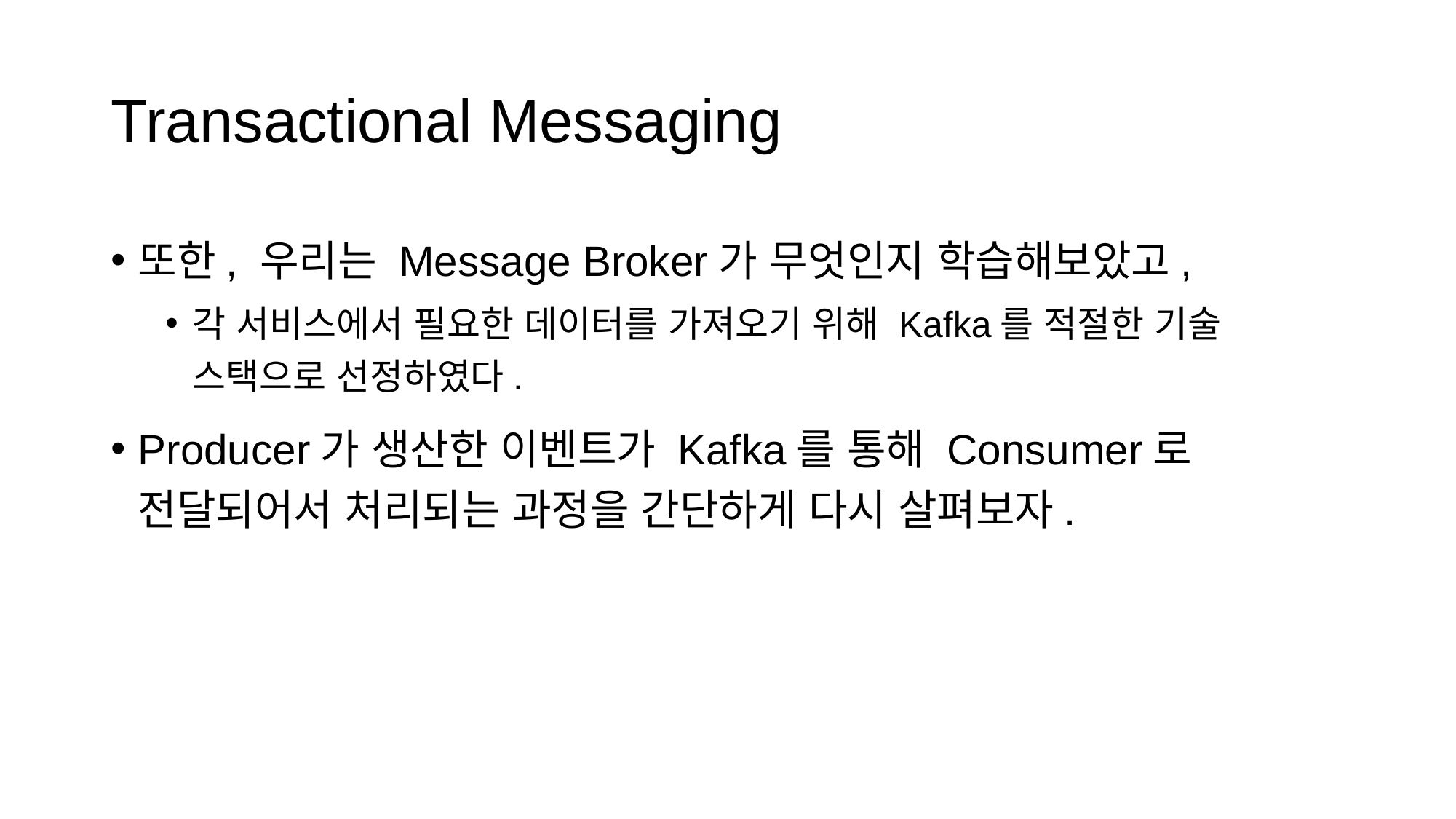

# Transactional Messaging
또한, 우리는 Message Broker가 무엇인지 학습해보았고,
각 서비스에서 필요한 데이터를 가져오기 위해 Kafka를 적절한 기술 스택으로 선정하였다.
Producer가 생산한 이벤트가 Kafka를 통해 Consumer로 전달되어서 처리되는 과정을 간단하게 다시 살펴보자.